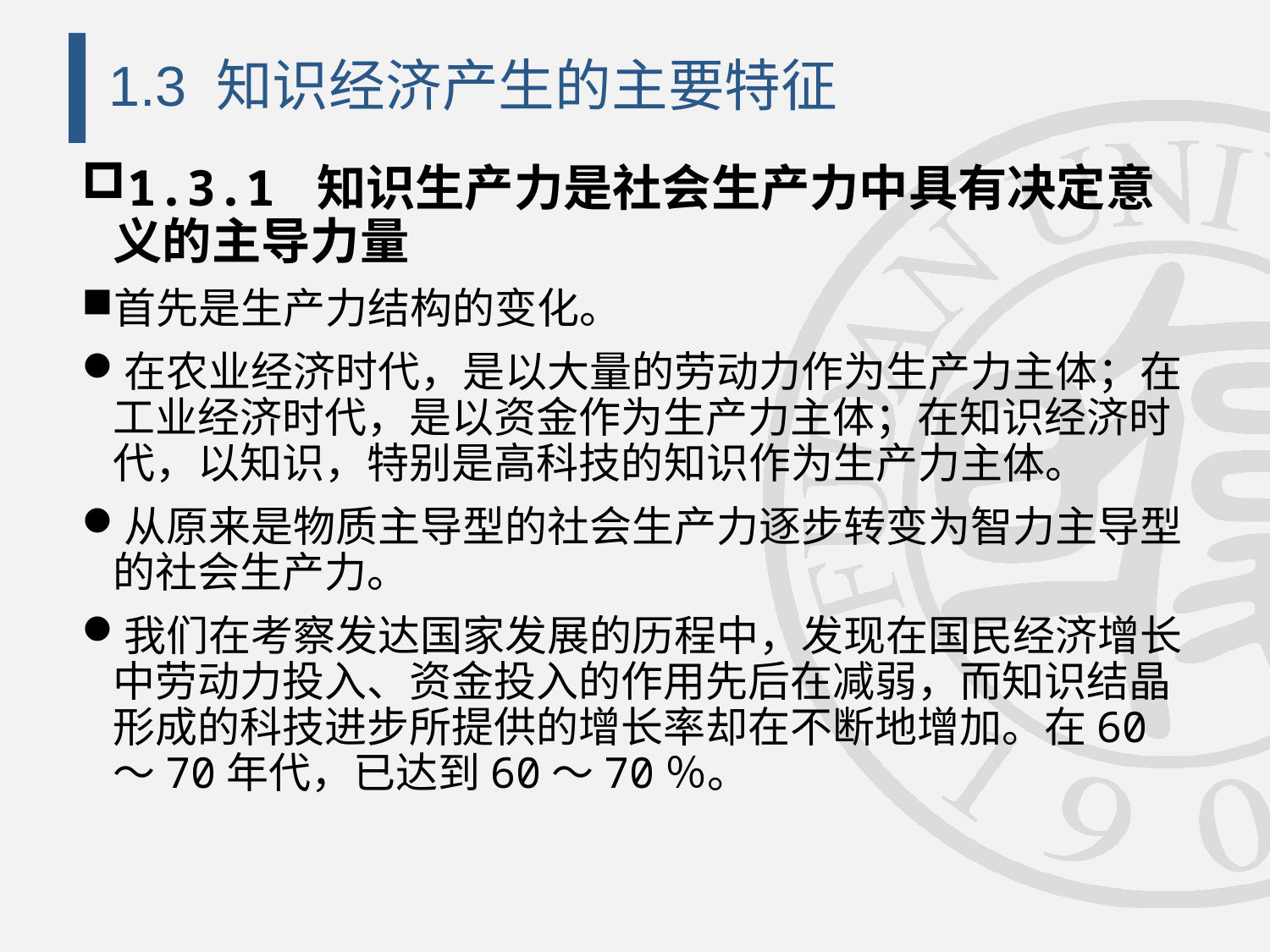

# 1.3 知识经济产生的主要特征
1.3.1 知识生产力是社会生产力中具有决定意义的主导力量
首先是生产力结构的变化。
在农业经济时代，是以大量的劳动力作为生产力主体；在工业经济时代，是以资金作为生产力主体；在知识经济时代，以知识，特别是高科技的知识作为生产力主体。
从原来是物质主导型的社会生产力逐步转变为智力主导型的社会生产力。
我们在考察发达国家发展的历程中，发现在国民经济增长中劳动力投入、资金投入的作用先后在减弱，而知识结晶形成的科技进步所提供的增长率却在不断地增加。在60～70年代，已达到60～70％。